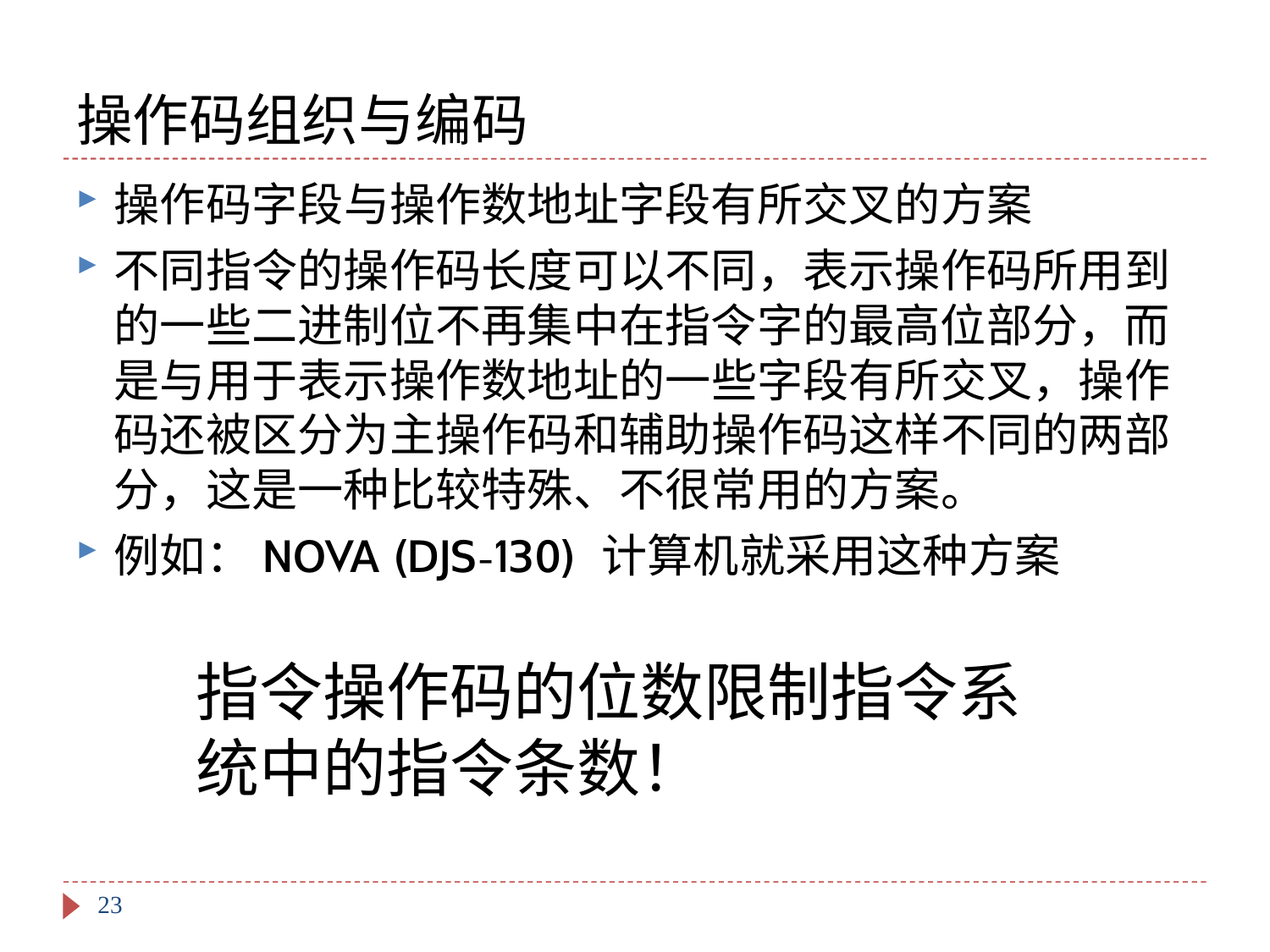

# 操作码组织与编码
操作码字段与操作数地址字段有所交叉的方案
不同指令的操作码长度可以不同，表示操作码所用到的一些二进制位不再集中在指令字的最高位部分，而是与用于表示操作数地址的一些字段有所交叉，操作码还被区分为主操作码和辅助操作码这样不同的两部分，这是一种比较特殊、不很常用的方案。
例如：NOVA (DJS-130) 计算机就采用这种方案

指令操作码的位数限制指令系统中的指令条数！
23